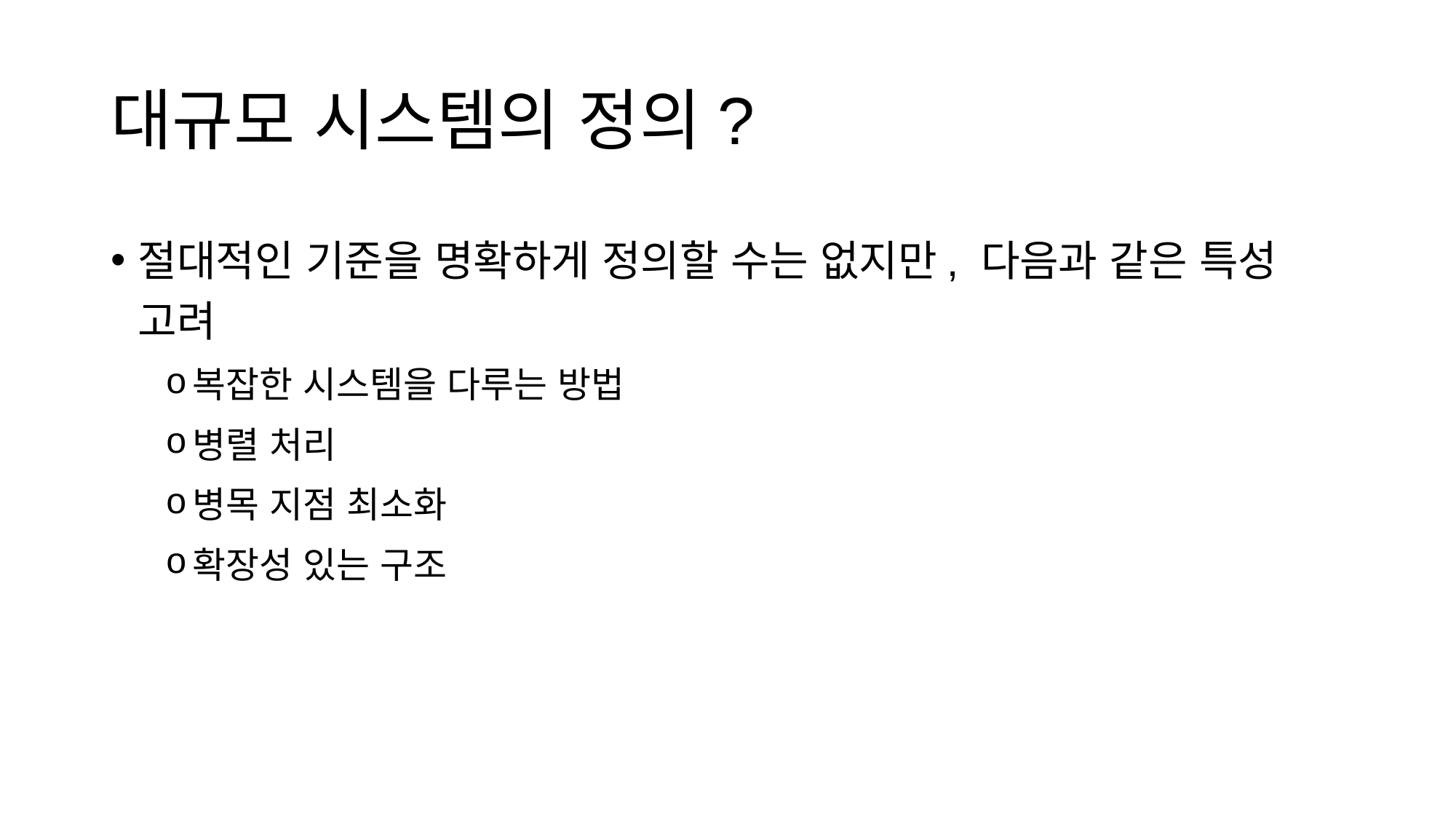

# 대규모 시스템의 정의?
절대적인 기준을 명확하게 정의할 수는 없지만, 다음과 같은 특성 고려
복잡한 시스템을 다루는 방법
병렬 처리
병목 지점 최소화
확장성 있는 구조